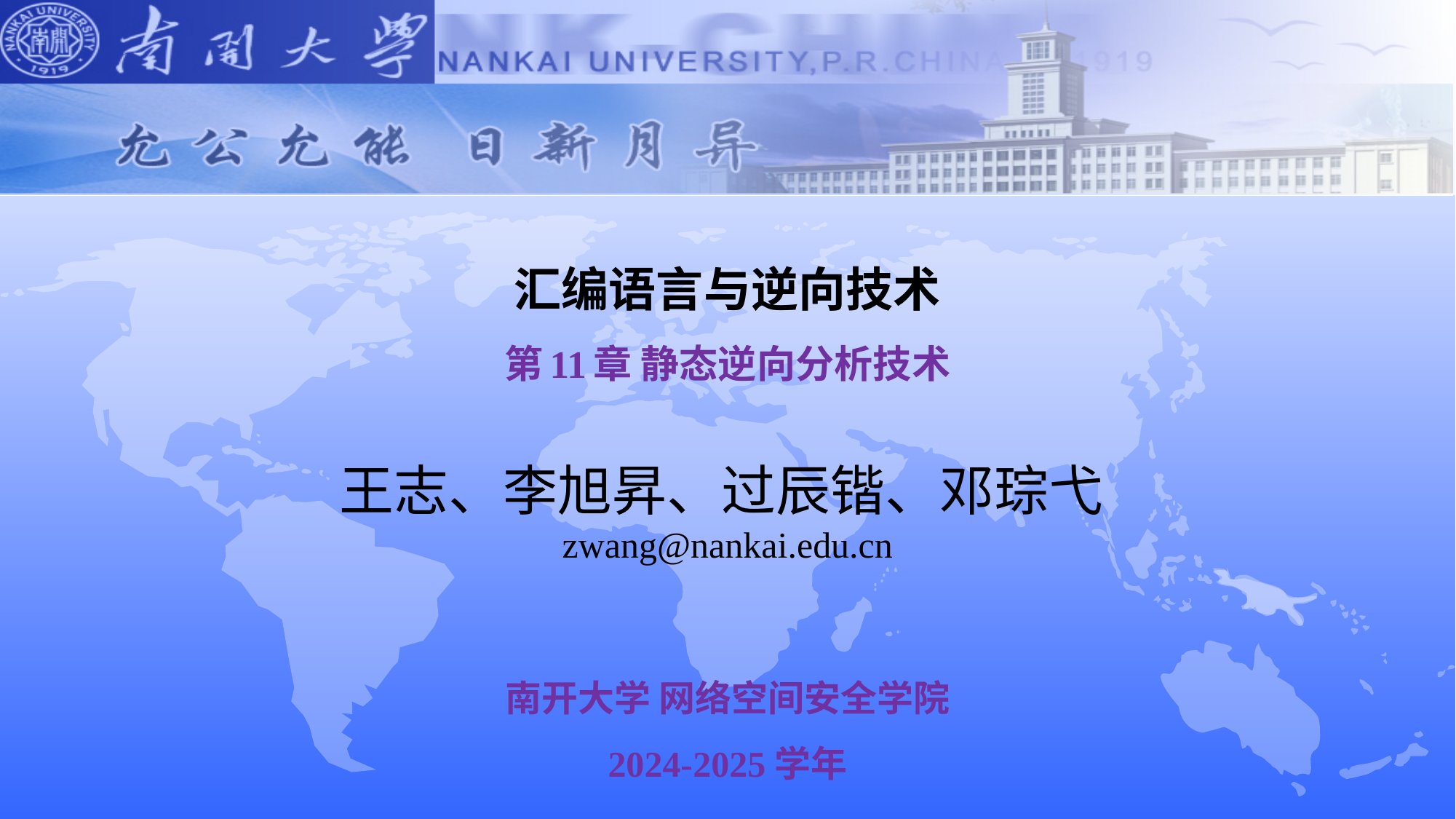

# 汇编语言与逆向技术 第11章 静态逆向分析技术
王志、李旭昇、过辰锴、邓琮弋
zwang@nankai.edu.cn
南开大学 网络空间安全学院
2024-2025学年